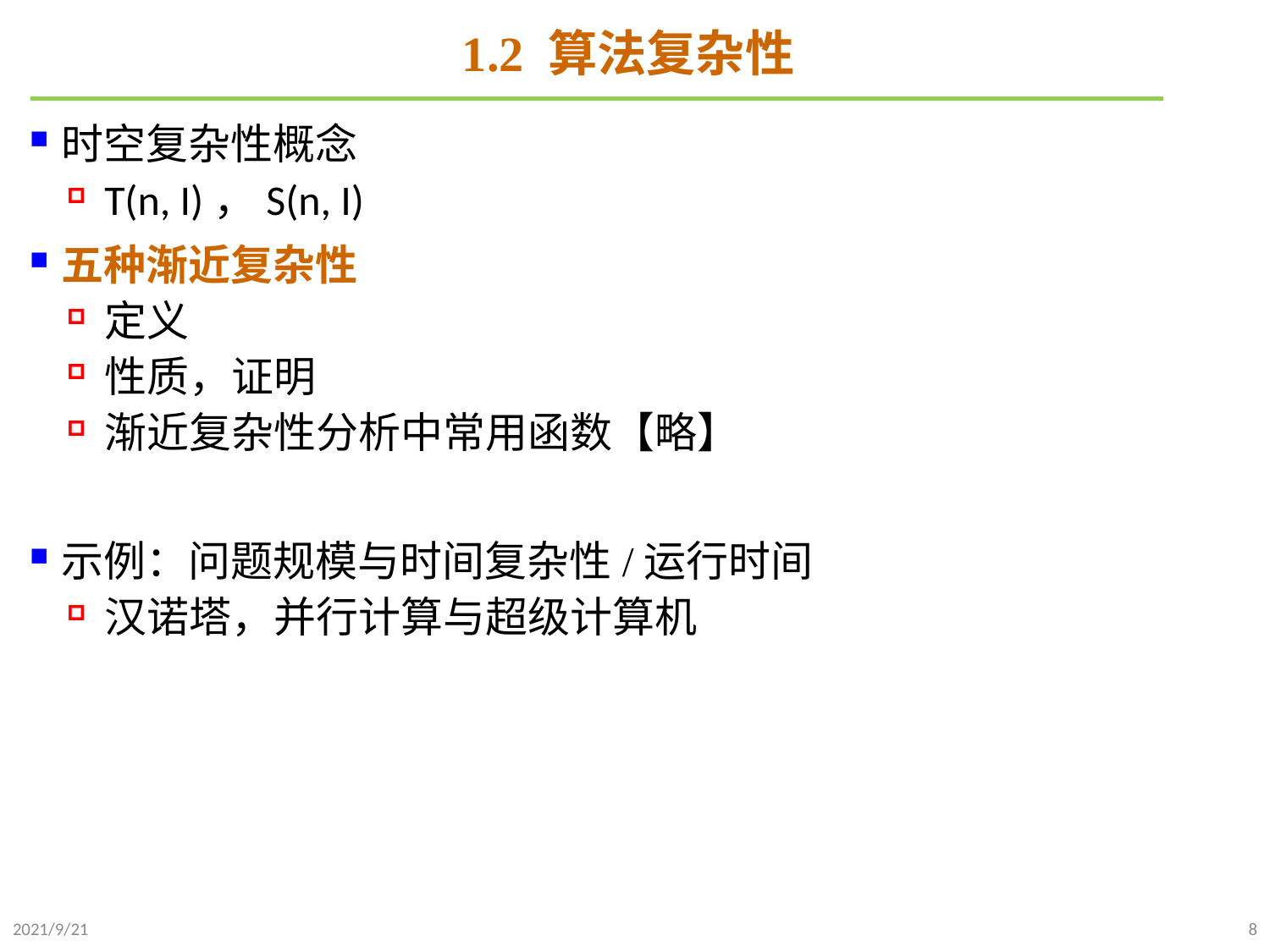

# 1.2 算法复杂性
时空复杂性概念
T(n, I)，S(n, I)
五种渐近复杂性
定义
性质，证明
渐近复杂性分析中常用函数【略】

示例：问题规模与时间复杂性/运行时间
汉诺塔，并行计算与超级计算机

2021/9/21
8